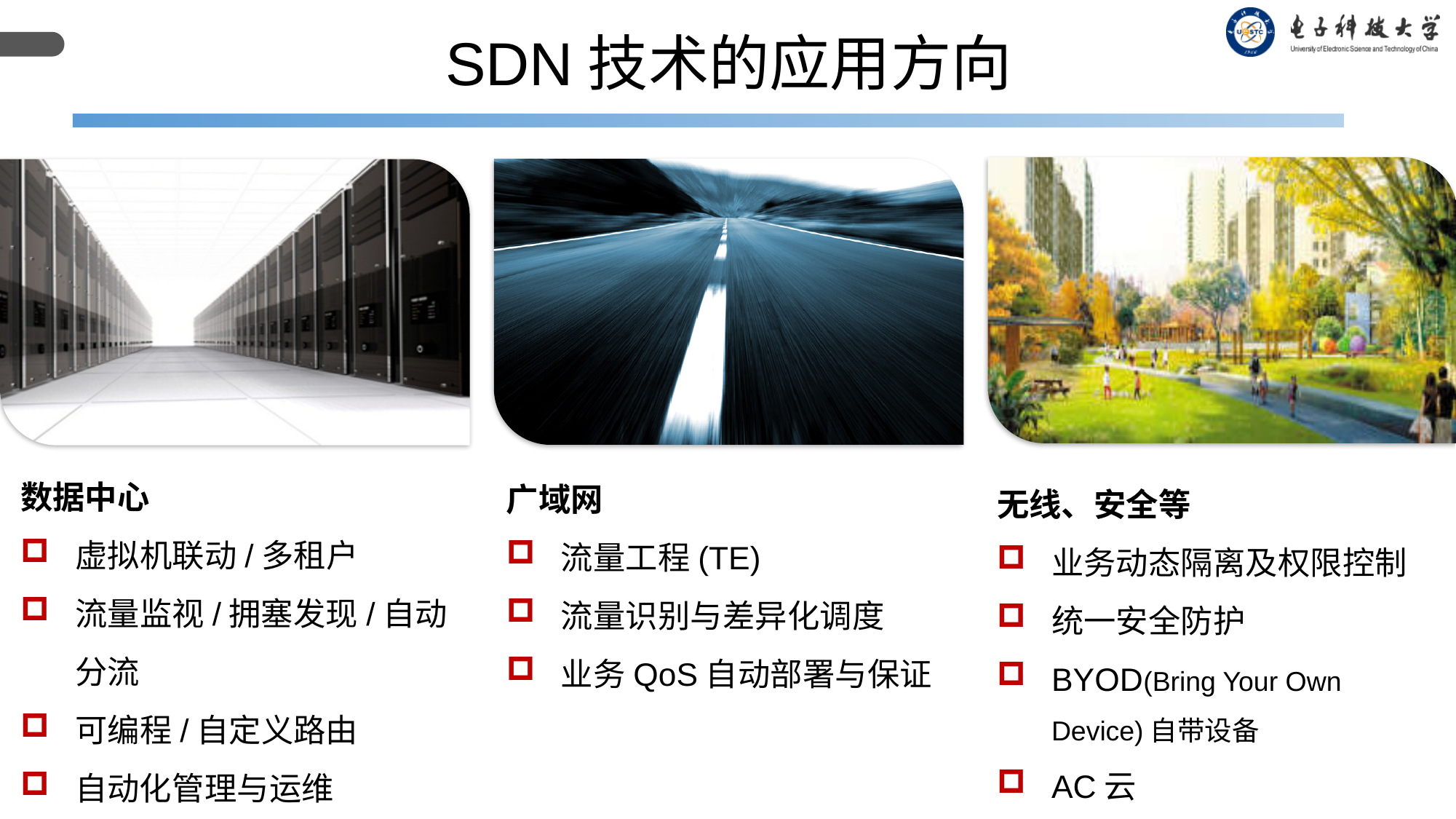

SDN技术的应用方向

无线、安全等
业务动态隔离及权限控制
统一安全防护
BYOD(Bring Your Own Device)自带设备
AC云

广域网
流量工程(TE)
流量识别与差异化调度
业务QoS自动部署与保证

数据中心
虚拟机联动/多租户
流量监视/拥塞发现/自动分流
可编程/自定义路由
自动化管理与运维